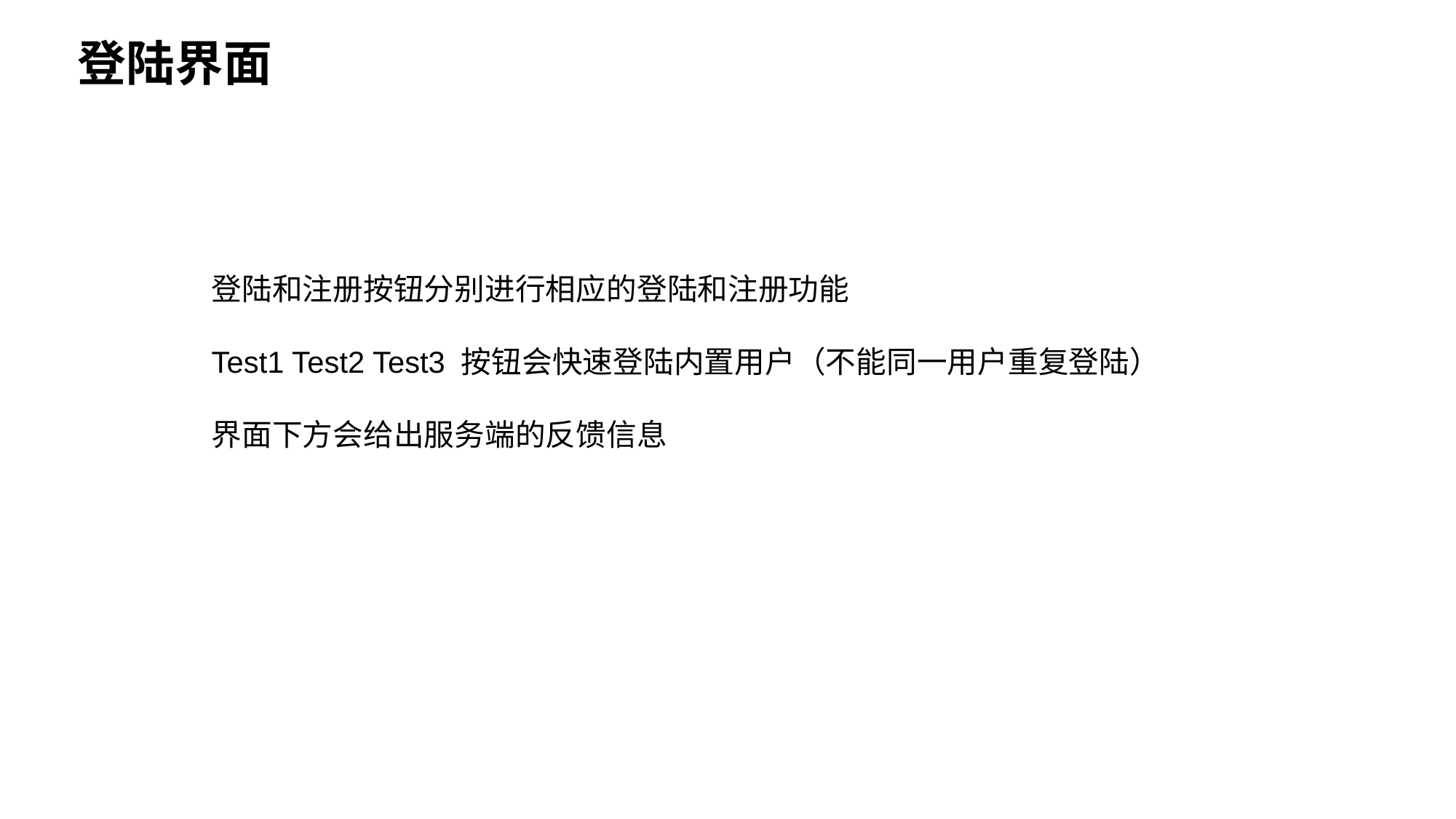

登陆界面
登陆和注册按钮分别进行相应的登陆和注册功能

Test1 Test2 Test3 按钮会快速登陆内置用户（不能同一用户重复登陆）

界面下方会给出服务端的反馈信息